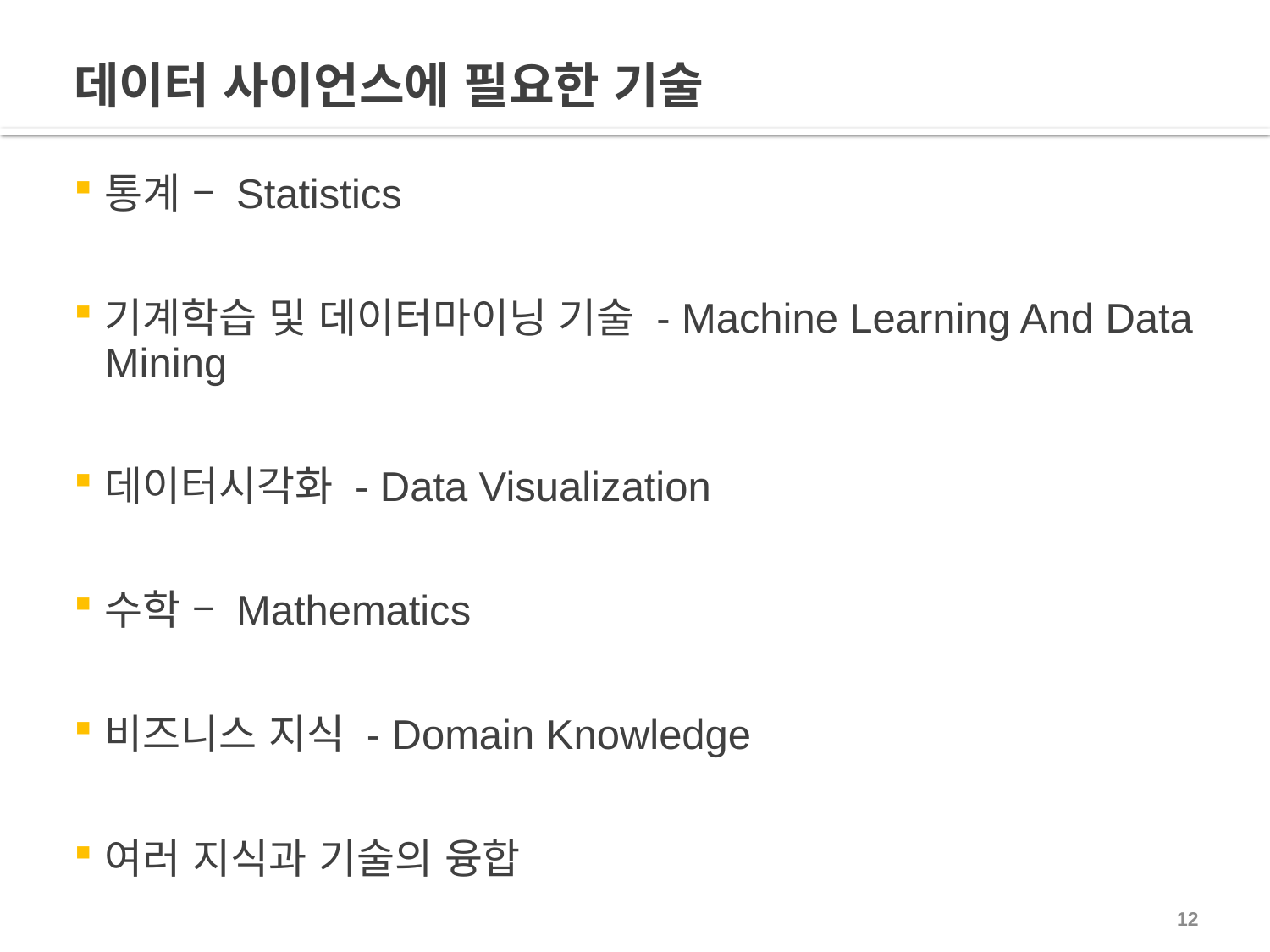

# 데이터 사이언스에 필요한 기술
통계 – Statistics

기계학습 및 데이터마이닝 기술 - Machine Learning And Data Mining

데이터시각화 - Data Visualization

수학 – Mathematics

비즈니스 지식 - Domain Knowledge

여러 지식과 기술의 융합

12